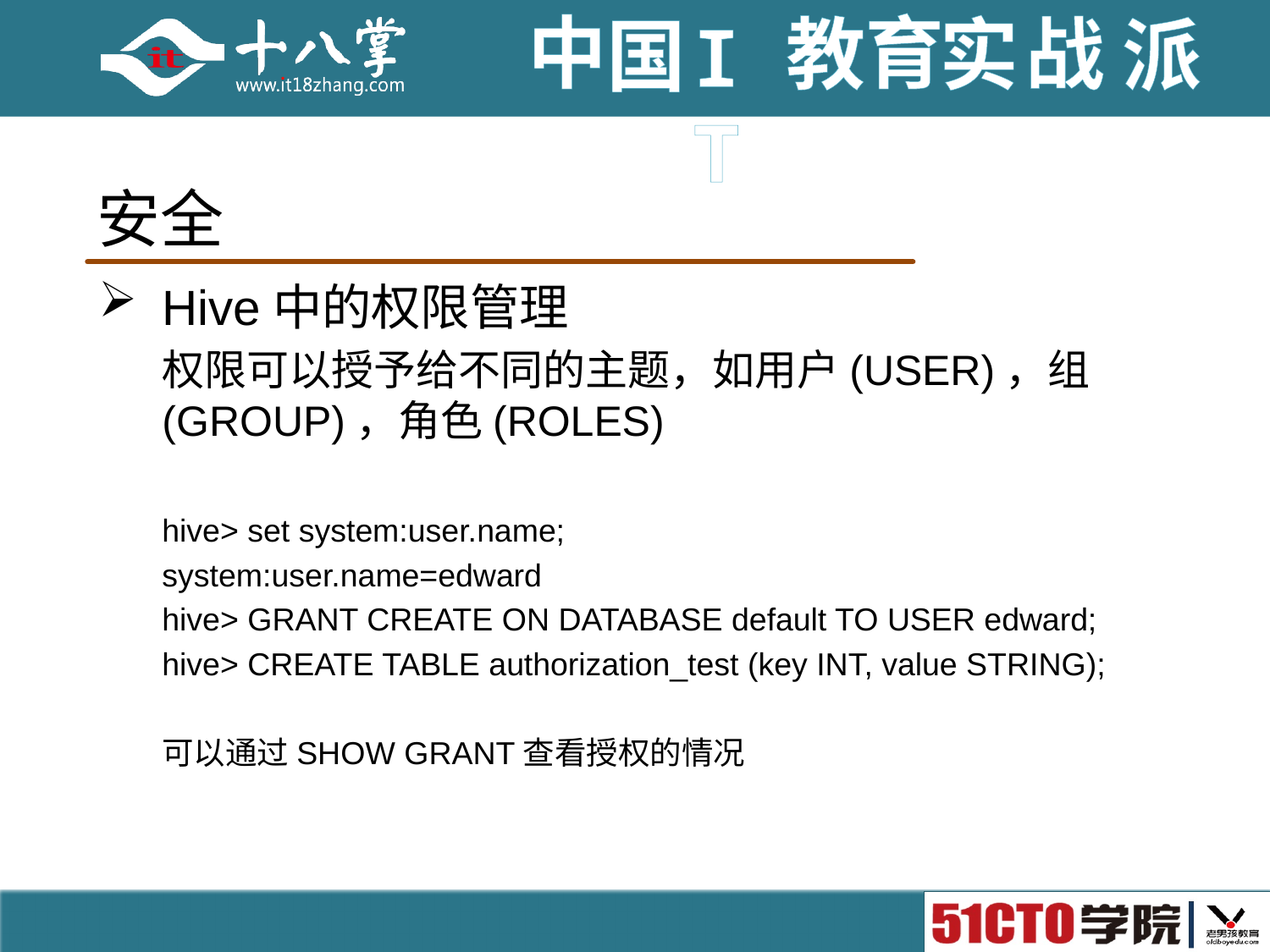

# 安全
Hive中的权限管理
权限可以授予给不同的主题，如用户(USER)，组(GROUP)，角色(ROLES)

hive> set system:user.name;
system:user.name=edward
hive> GRANT CREATE ON DATABASE default TO USER edward;
hive> CREATE TABLE authorization_test (key INT, value STRING);

可以通过SHOW GRANT查看授权的情况